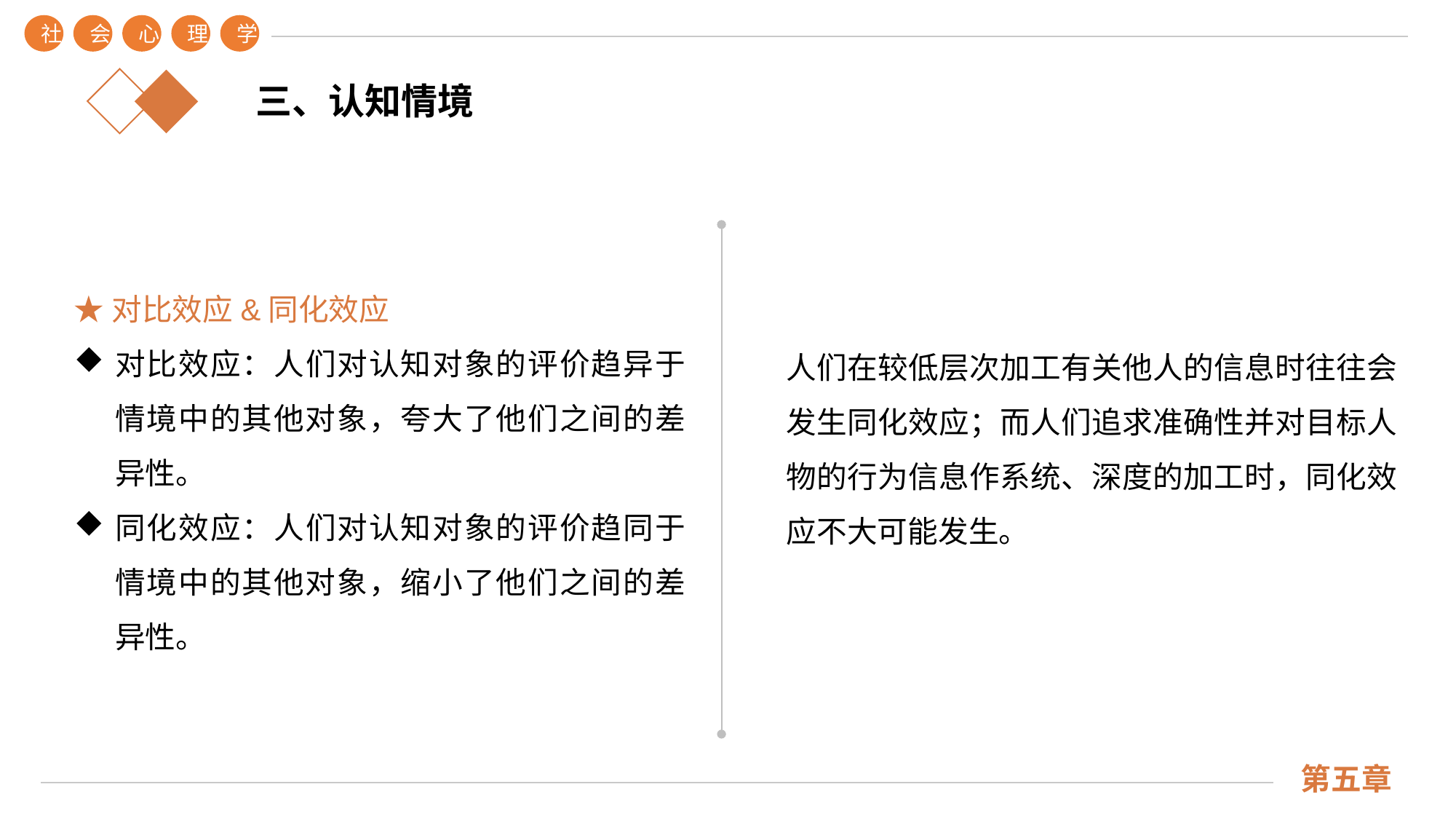

社
会
心
理
学
第五章

三、认知情境
★对比效应&同化效应
对比效应：人们对认知对象的评价趋异于情境中的其他对象，夸大了他们之间的差异性。
同化效应：人们对认知对象的评价趋同于情境中的其他对象，缩小了他们之间的差异性。
人们在较低层次加工有关他人的信息时往往会发生同化效应；而人们追求准确性并对目标人物的行为信息作系统、深度的加工时，同化效应不大可能发生。